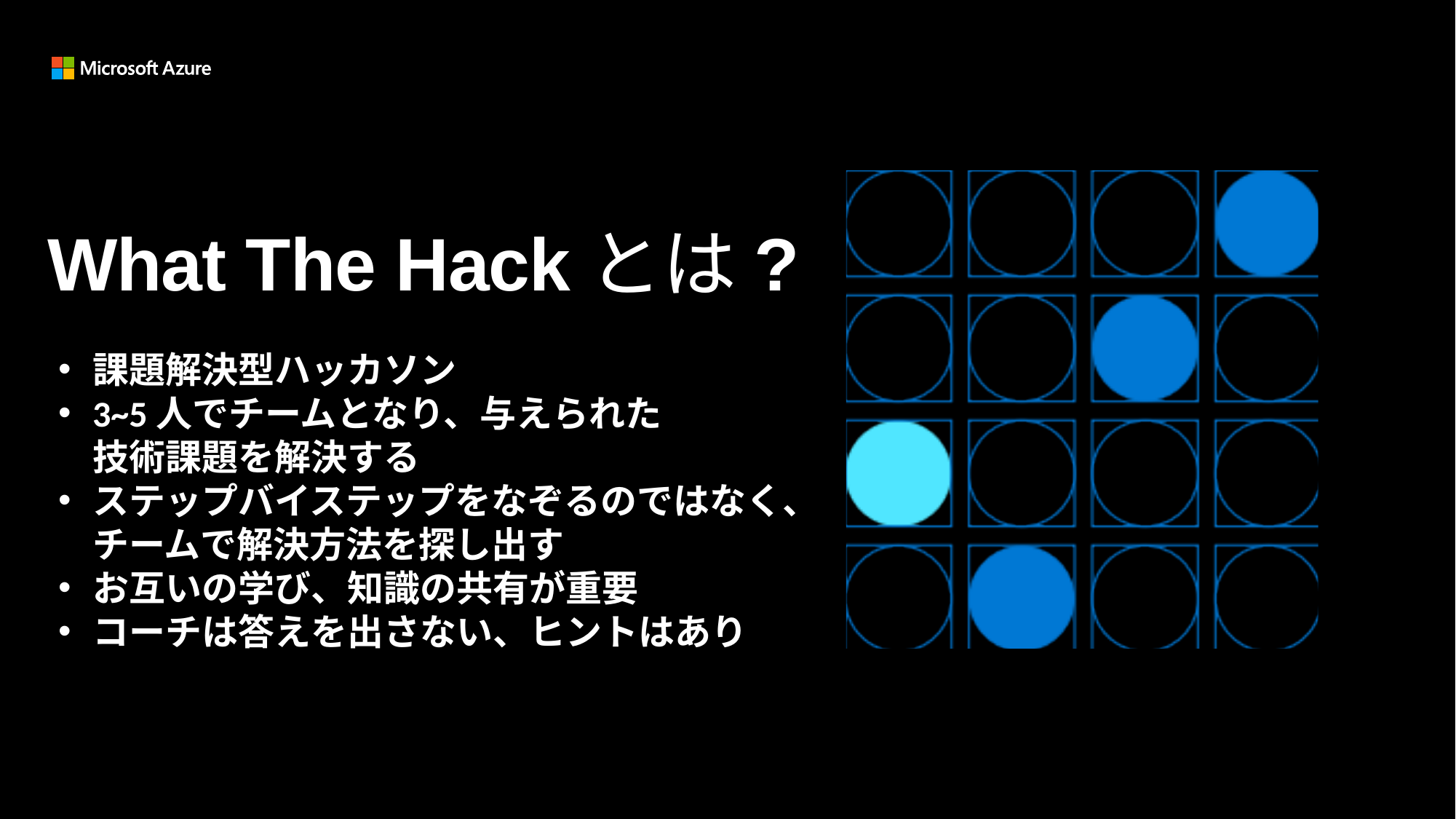

What The Hackとは?
課題解決型ハッカソン
3~5人でチームとなり、与えられた
技術課題を解決する
ステップバイステップをなぞるのではなく、チームで解決方法を探し出す
お互いの学び、知識の共有が重要
コーチは答えを出さない、ヒントはあり